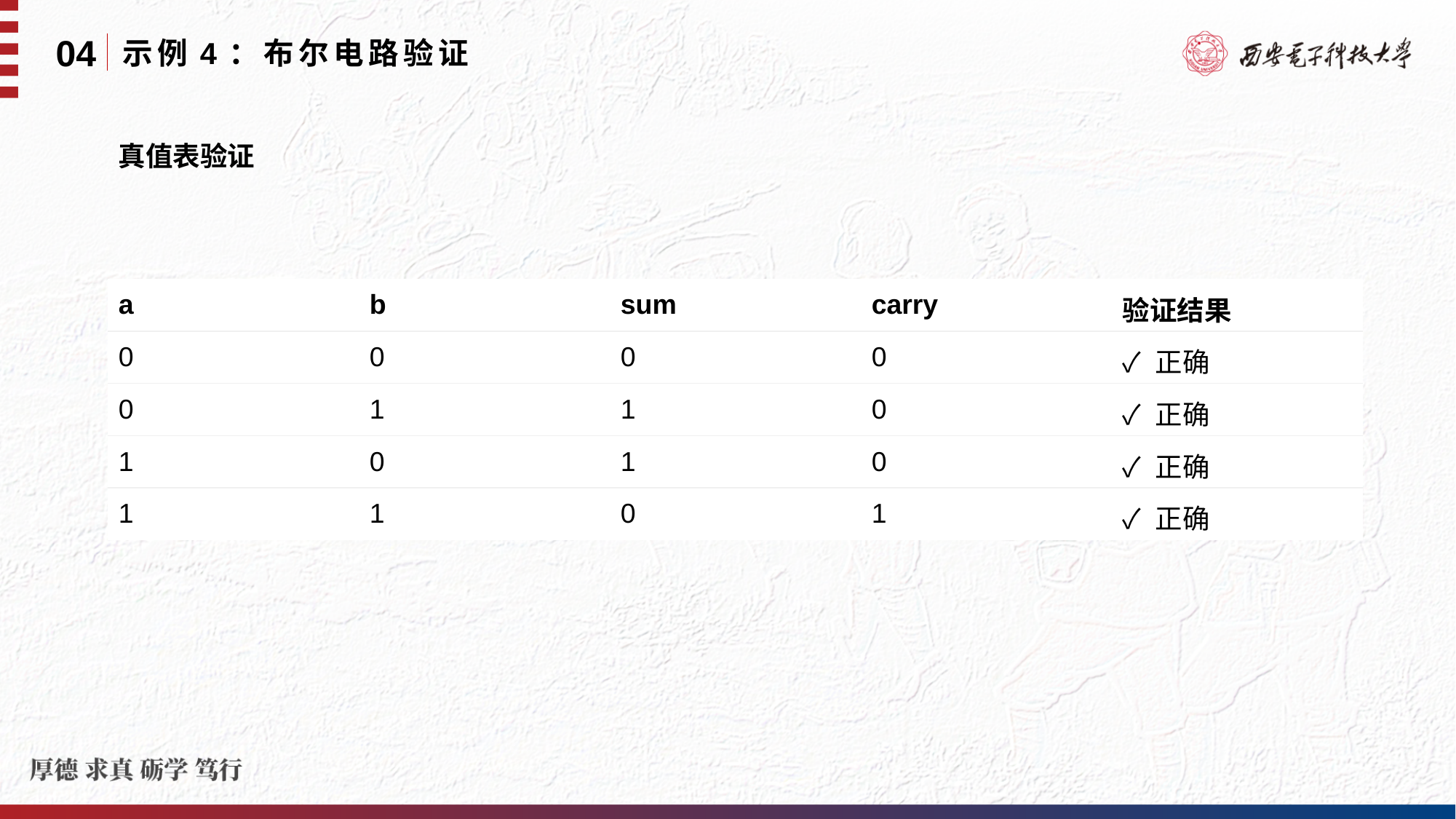

04
示例4：布尔电路验证
真值表验证
| a | b | sum | carry | 验证结果 |
| --- | --- | --- | --- | --- |
| 0 | 0 | 0 | 0 | ✓ 正确 |
| 0 | 1 | 1 | 0 | ✓ 正确 |
| 1 | 0 | 1 | 0 | ✓ 正确 |
| 1 | 1 | 0 | 1 | ✓ 正确 |